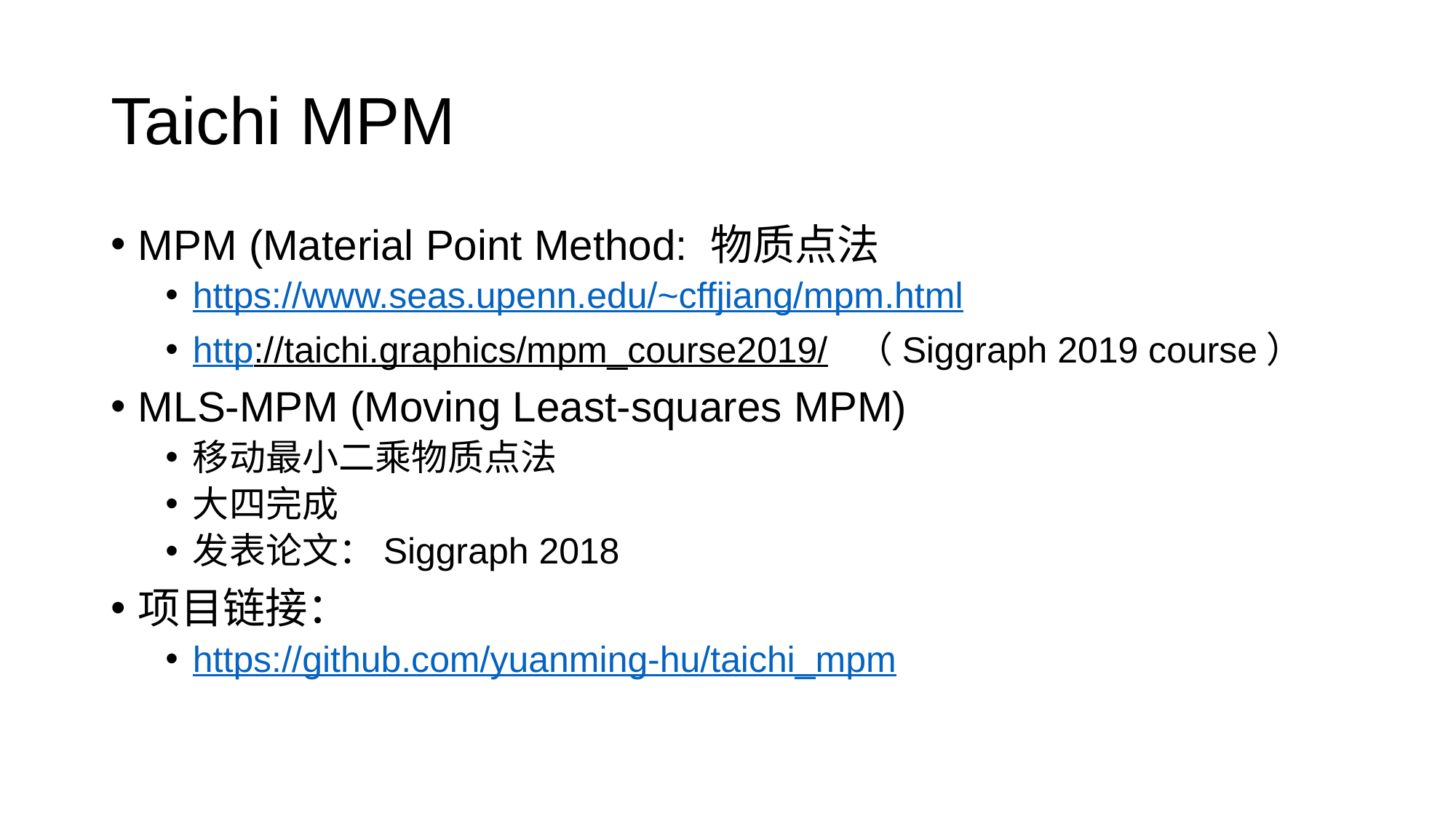

# Taichi MPM
MPM (Material Point Method: 物质点法
https://www.seas.upenn.edu/~cffjiang/mpm.html
http://taichi.graphics/mpm_course2019/  （Siggraph 2019 course）
MLS-MPM (Moving Least-squares MPM)
移动最小二乘物质点法
大四完成
发表论文：Siggraph 2018
项目链接：
https://github.com/yuanming-hu/taichi_mpm